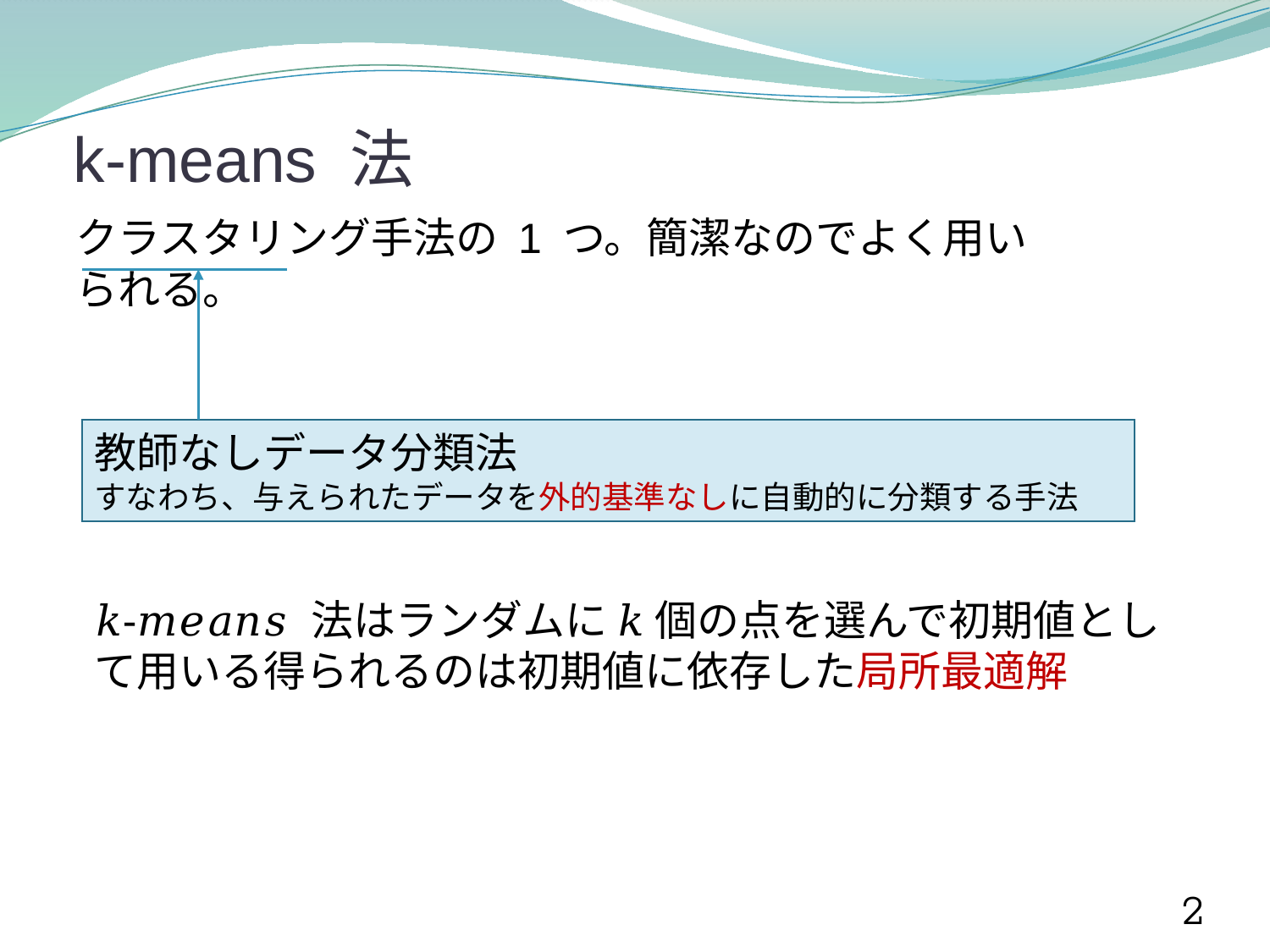

# k-means 法
クラスタリング手法の 1 つ。簡潔なのでよく用いられる。
教師なしデータ分類法
すなわち、与えられたデータを外的基準なしに自動的に分類する手法
𝑘-𝑚𝑒𝑎𝑛𝑠 法はランダムに 𝑘 個の点を選んで初期値として用いる得られるのは初期値に依存した局所最適解
2